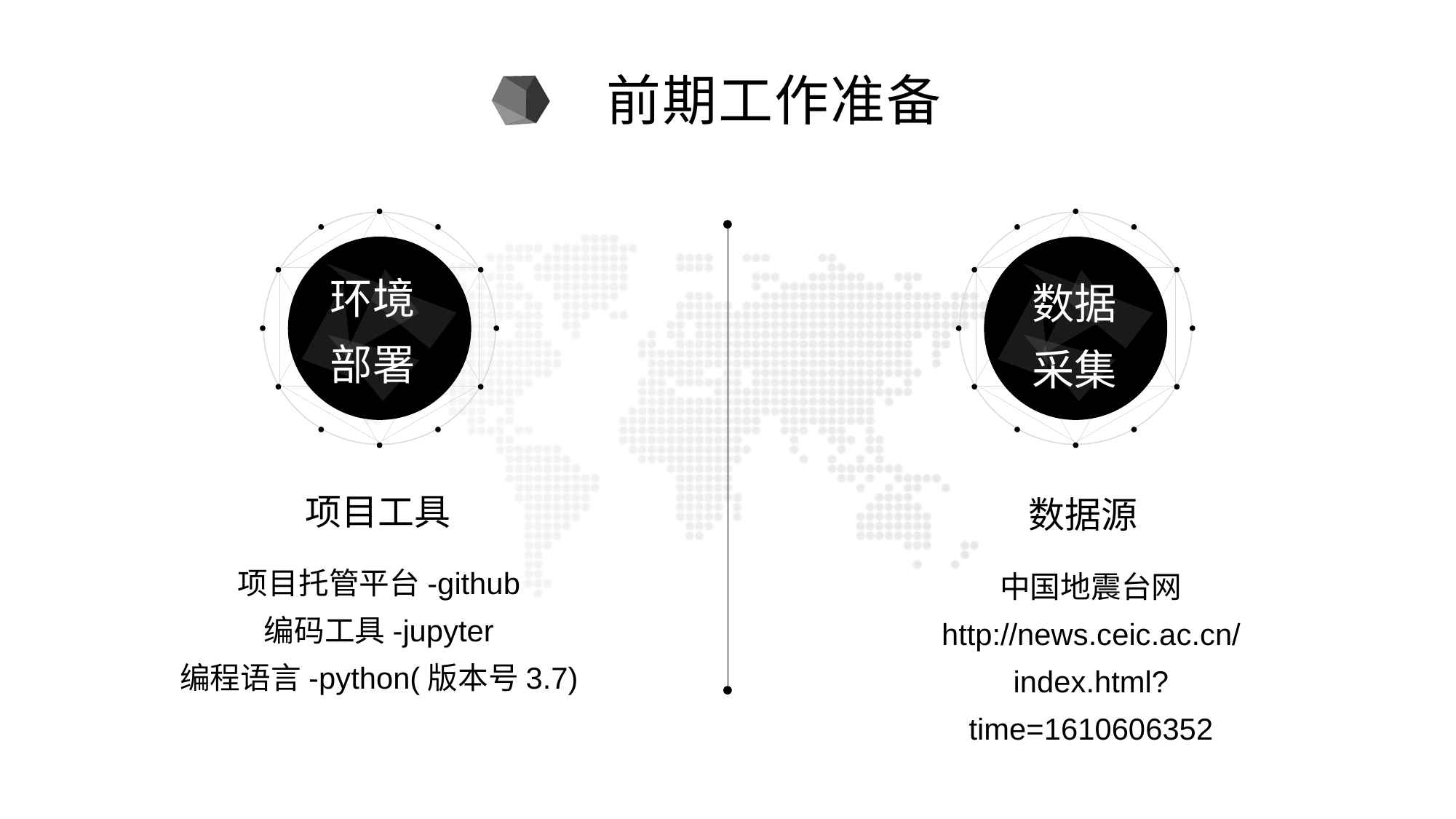

前期工作准备

环境
部署
数据
采集
项目工具

项目托管平台-github
编码工具-jupyter
编程语言-python(版本号3.7)
数据源

中国地震台网
http://news.ceic.ac.cn/index.html?time=1610606352